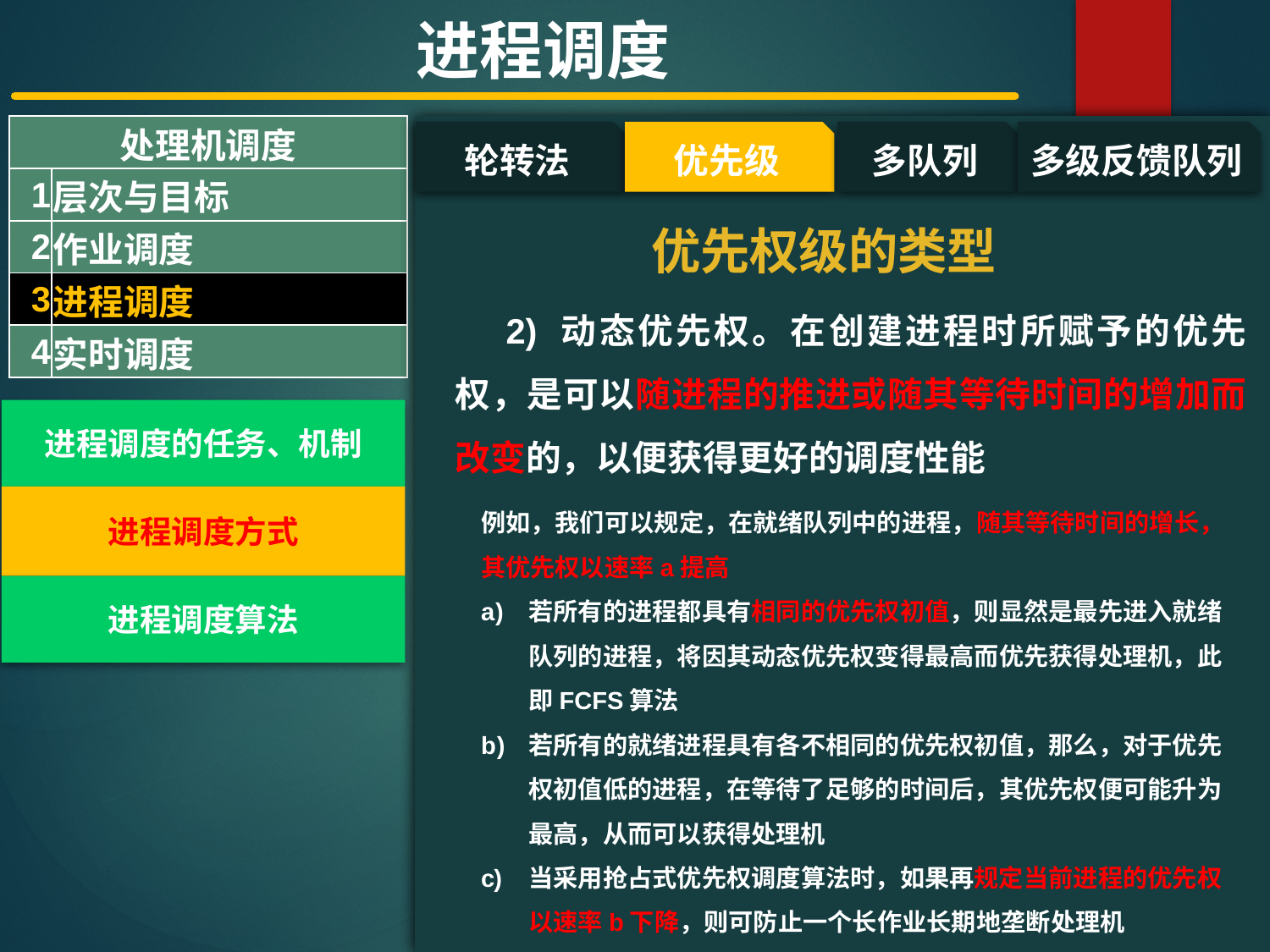

进程调度
| 处理机调度 |  |
| --- | --- |
| 1 | 层次与目标 |
| 2 | 作业调度 |
| 3 | 进程调度 |
| 4 | 实时调度 |
#
轮转法
优先级
多队列
多级反馈队列
优先权级的类型
    2) 动态优先权。在创建进程时所赋予的优先权，是可以随进程的推进或随其等待时间的增加而改变的，以便获得更好的调度性能
进程调度的任务、机制
进程调度方式
例如，我们可以规定，在就绪队列中的进程，随其等待时间的增长，其优先权以速率a提高
若所有的进程都具有相同的优先权初值，则显然是最先进入就绪队列的进程，将因其动态优先权变得最高而优先获得处理机，此即FCFS算法
若所有的就绪进程具有各不相同的优先权初值，那么，对于优先权初值低的进程，在等待了足够的时间后，其优先权便可能升为最高，从而可以获得处理机
当采用抢占式优先权调度算法时，如果再规定当前进程的优先权以速率b下降，则可防止一个长作业长期地垄断处理机
进程调度算法